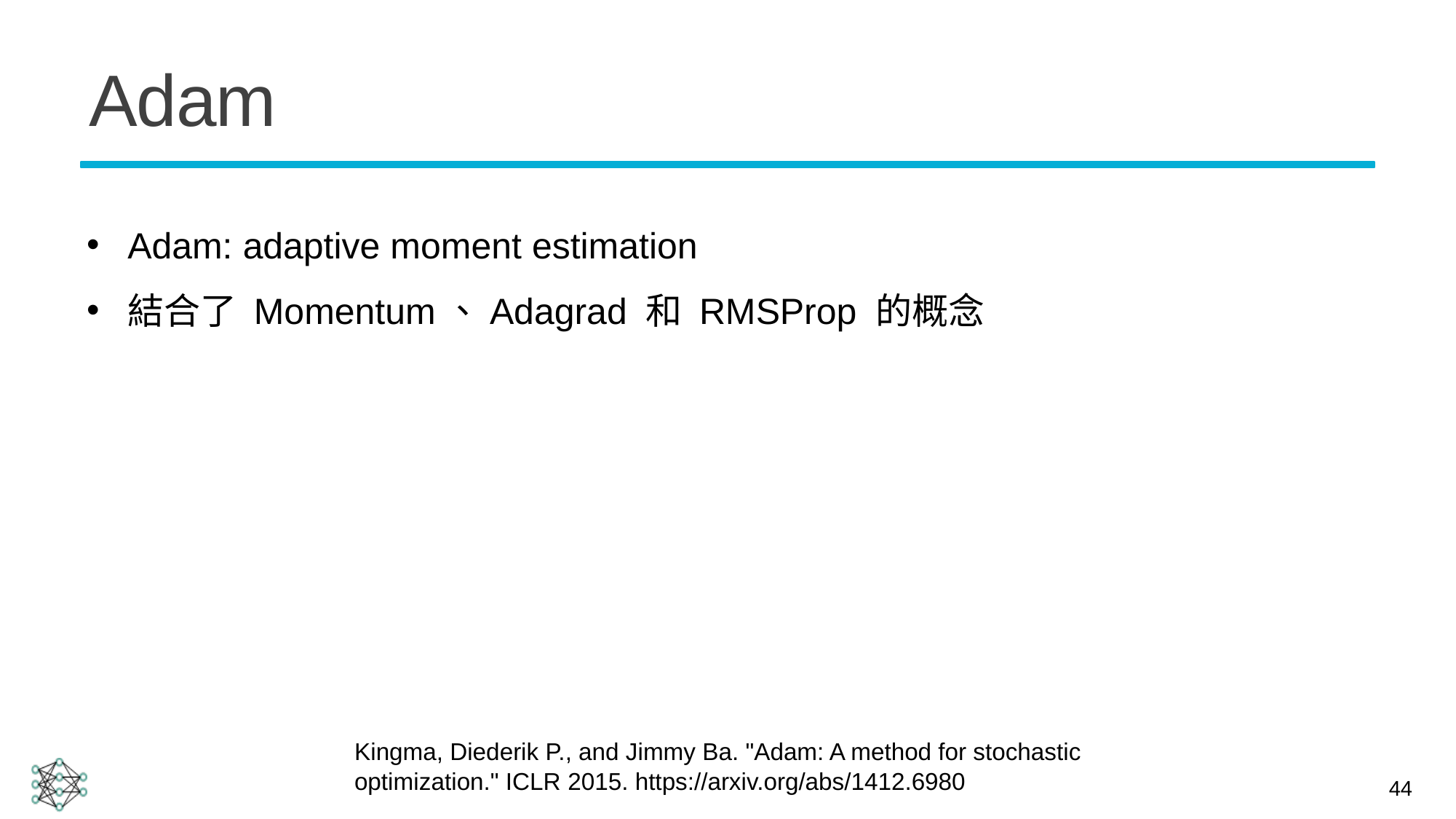

# Adam
Adam: adaptive moment estimation
結合了 Momentum、Adagrad 和 RMSProp 的概念
Kingma, Diederik P., and Jimmy Ba. "Adam: A method for stochastic optimization." ICLR 2015. https://arxiv.org/abs/1412.6980
44